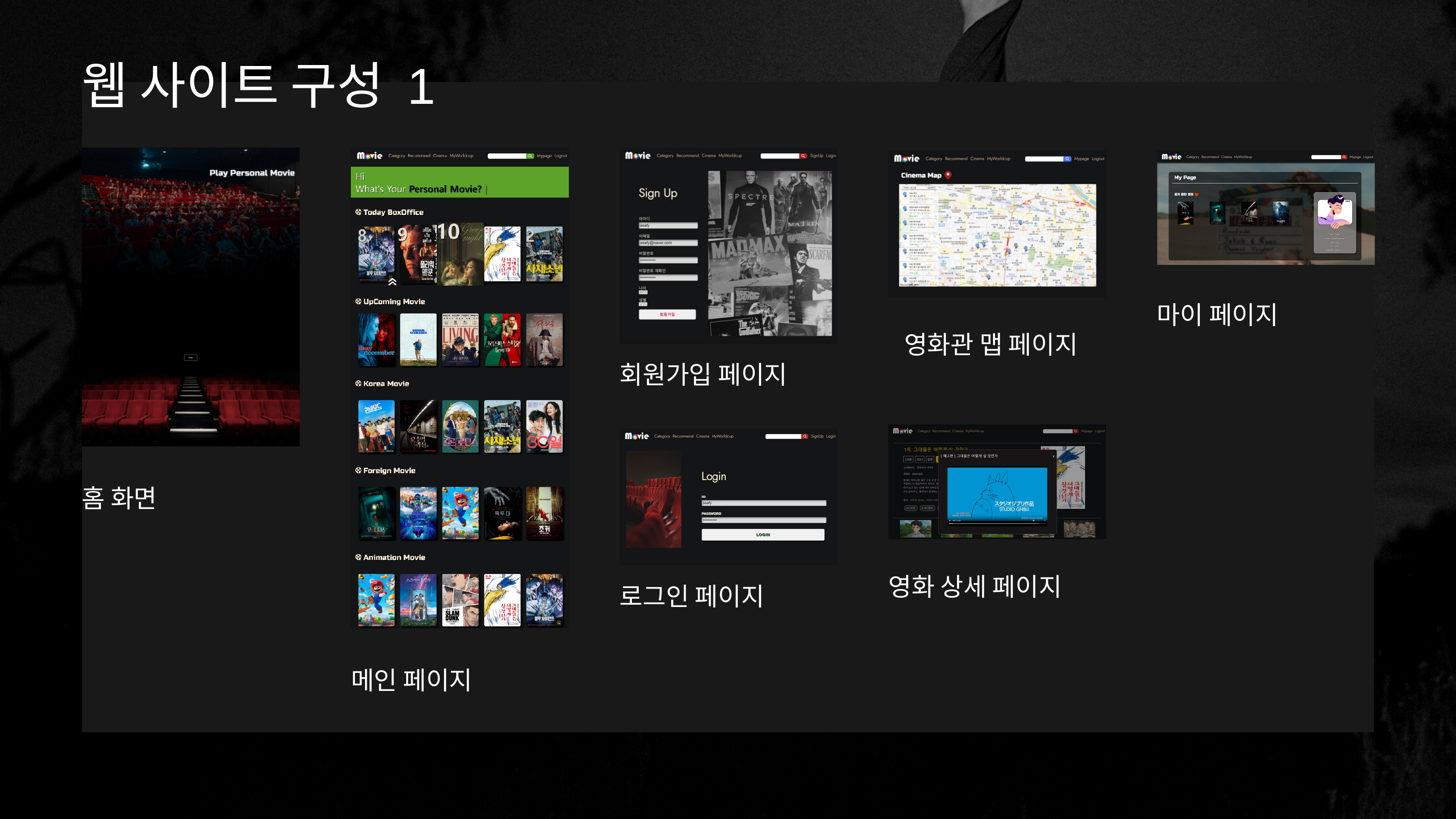

웹 사이트 구성 1

마이 페이지
영화관 맵 페이지
회원가입 페이지

홈 화면
영화 상세 페이지
로그인 페이지
메인 페이지